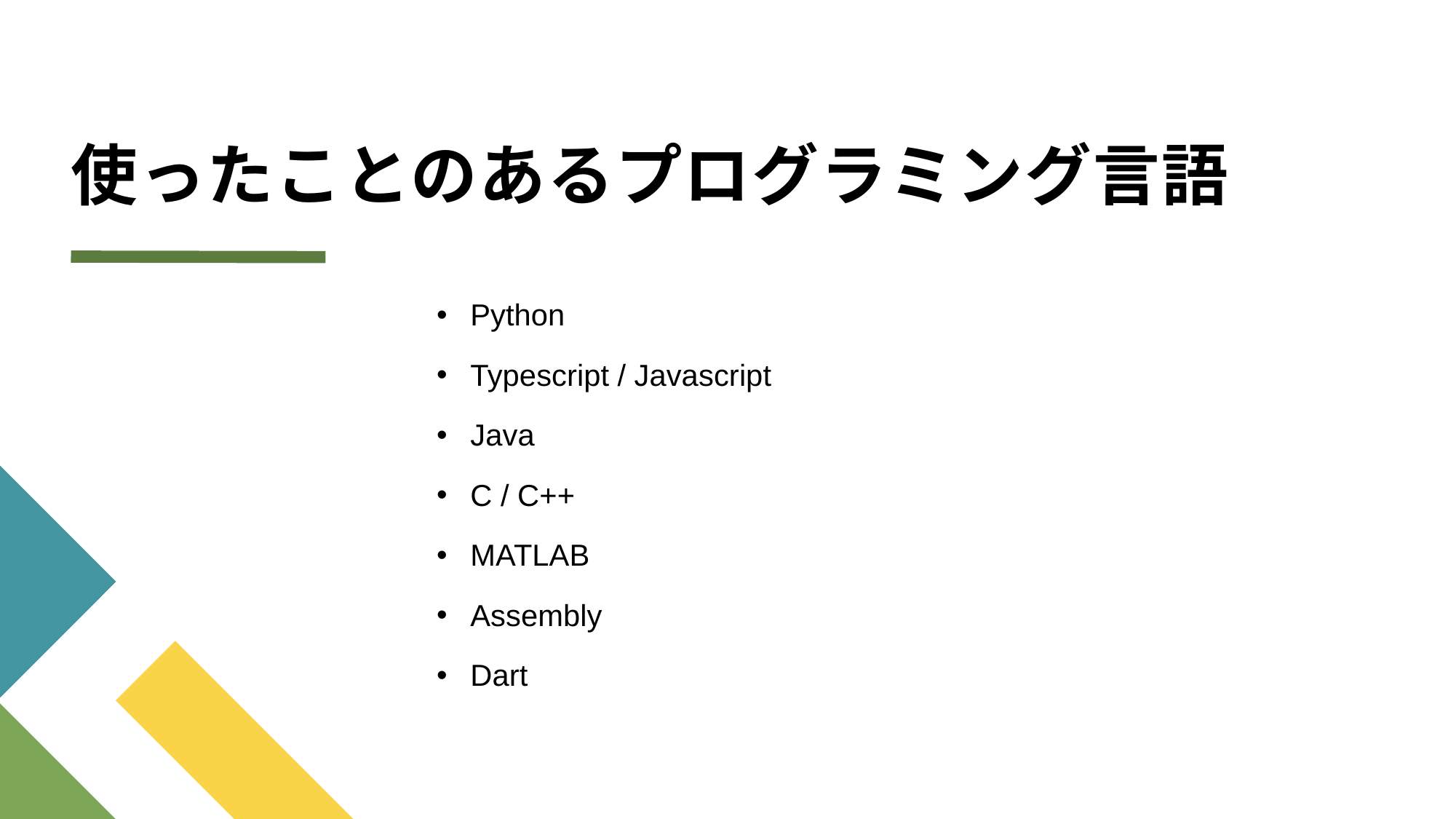

# 使ったことのあるプログラミング言語
Python
Typescript / Javascript
Java
C / C++
MATLAB
Assembly
Dart